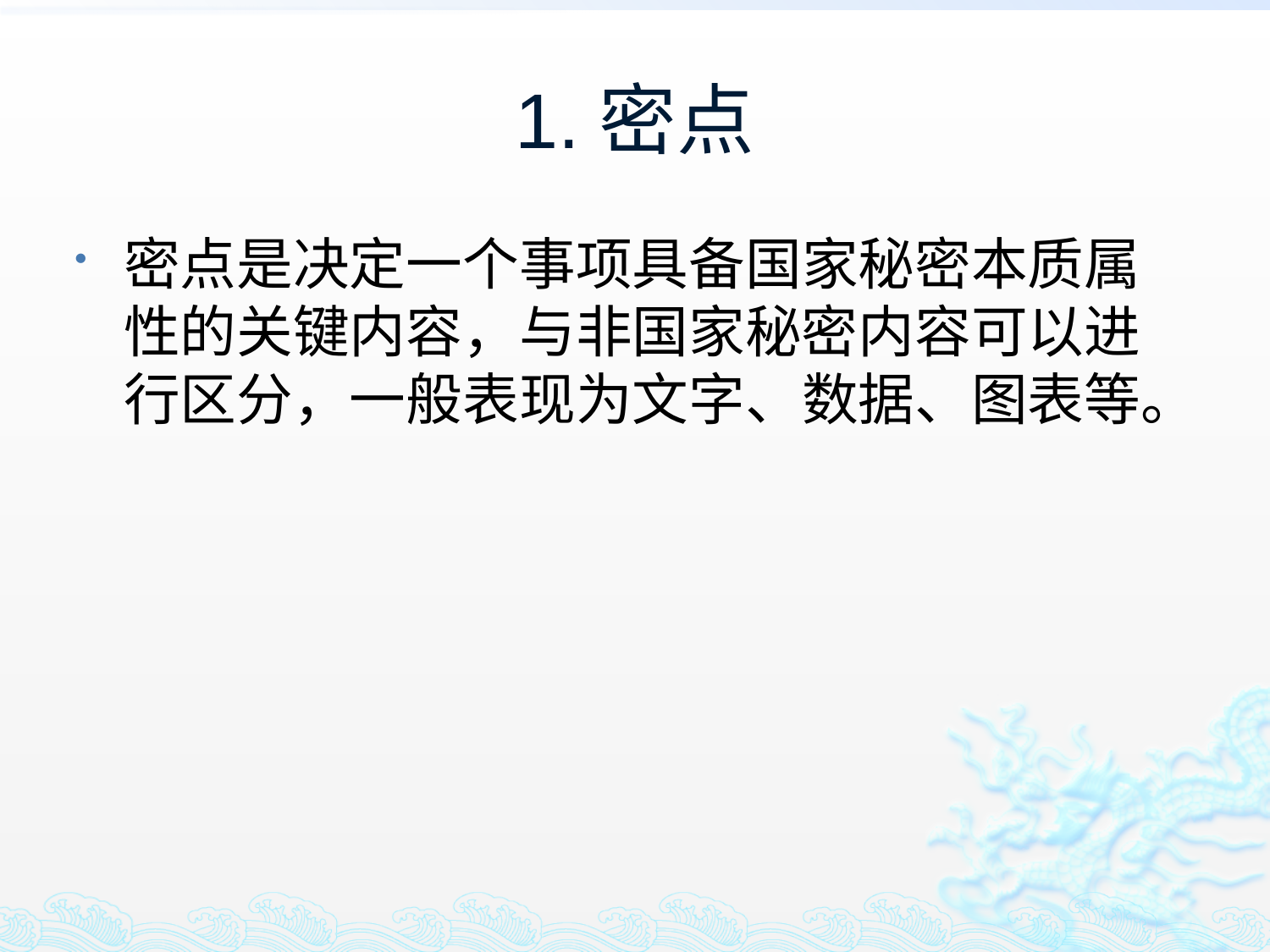

# 1.密点
密点是决定一个事项具备国家秘密本质属性的关键内容，与非国家秘密内容可以进行区分，一般表现为文字、数据、图表等。